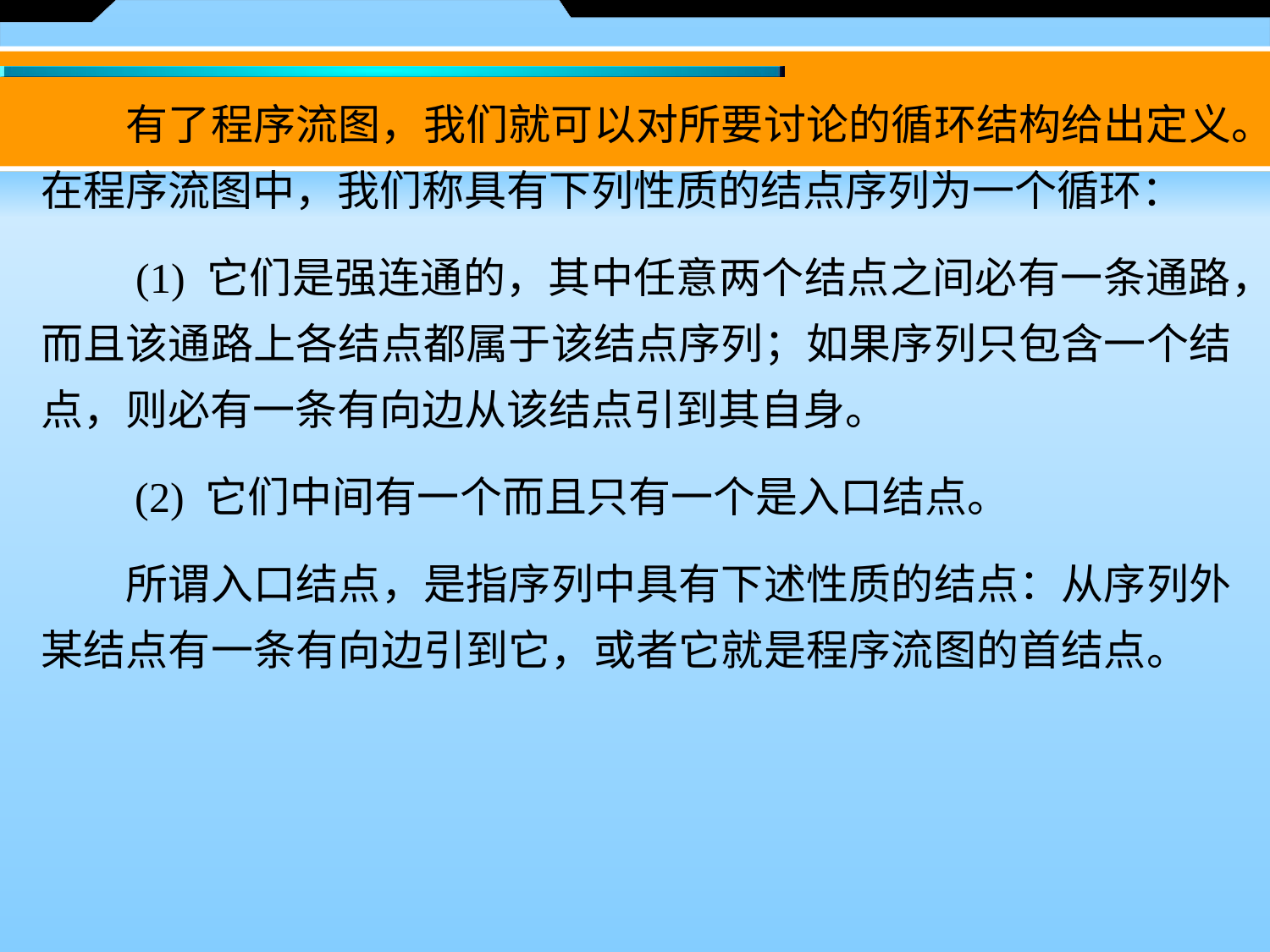

有了程序流图，我们就可以对所要讨论的循环结构给出定义。在程序流图中，我们称具有下列性质的结点序列为一个循环：
　　(1) 它们是强连通的，其中任意两个结点之间必有一条通路，而且该通路上各结点都属于该结点序列；如果序列只包含一个结点，则必有一条有向边从该结点引到其自身。
　　(2) 它们中间有一个而且只有一个是入口结点。
　　所谓入口结点，是指序列中具有下述性质的结点：从序列外某结点有一条有向边引到它，或者它就是程序流图的首结点。